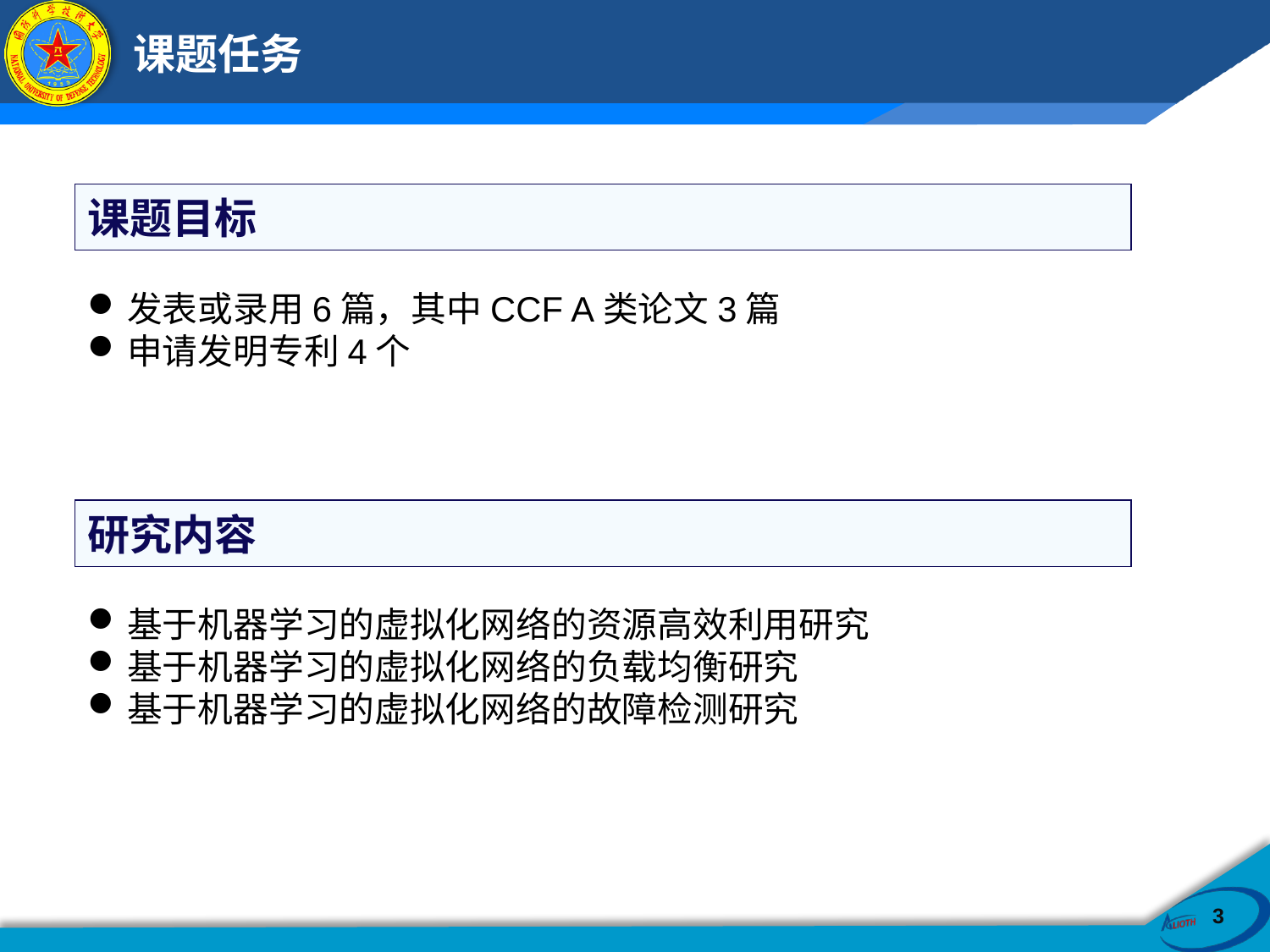

# 课题任务
课题目标
发表或录用6篇，其中CCF A类论文3篇
申请发明专利4个
研究内容
基于机器学习的虚拟化网络的资源高效利用研究
基于机器学习的虚拟化网络的负载均衡研究
基于机器学习的虚拟化网络的故障检测研究
3